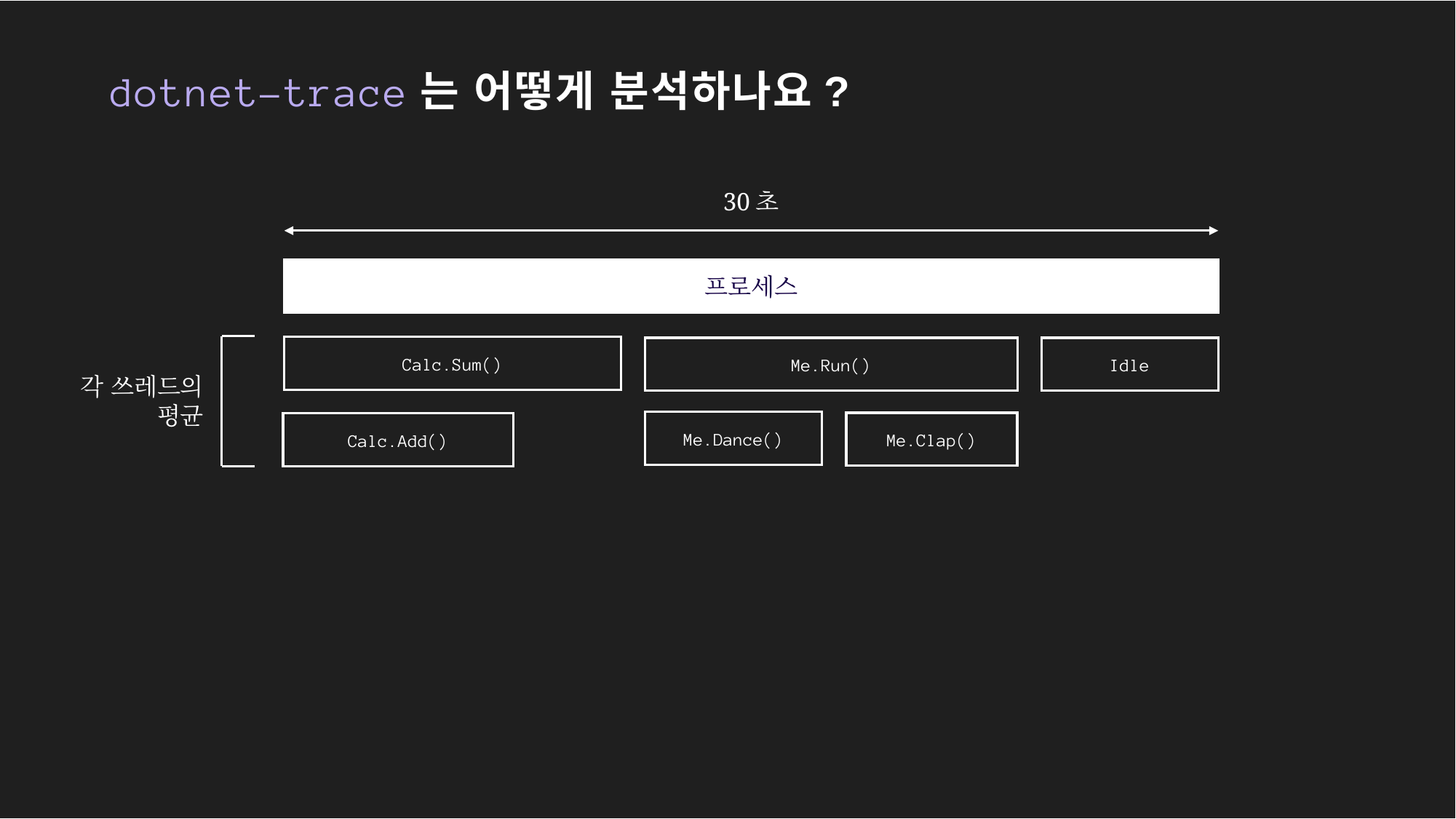

# dotnet-trace는 어떻게 분석하나요?
30초
프로세스
Calc.Sum()
Me.Run()
Idle
각 쓰레드의
평균
Me.Dance()
Me.Clap()
Calc.Add()